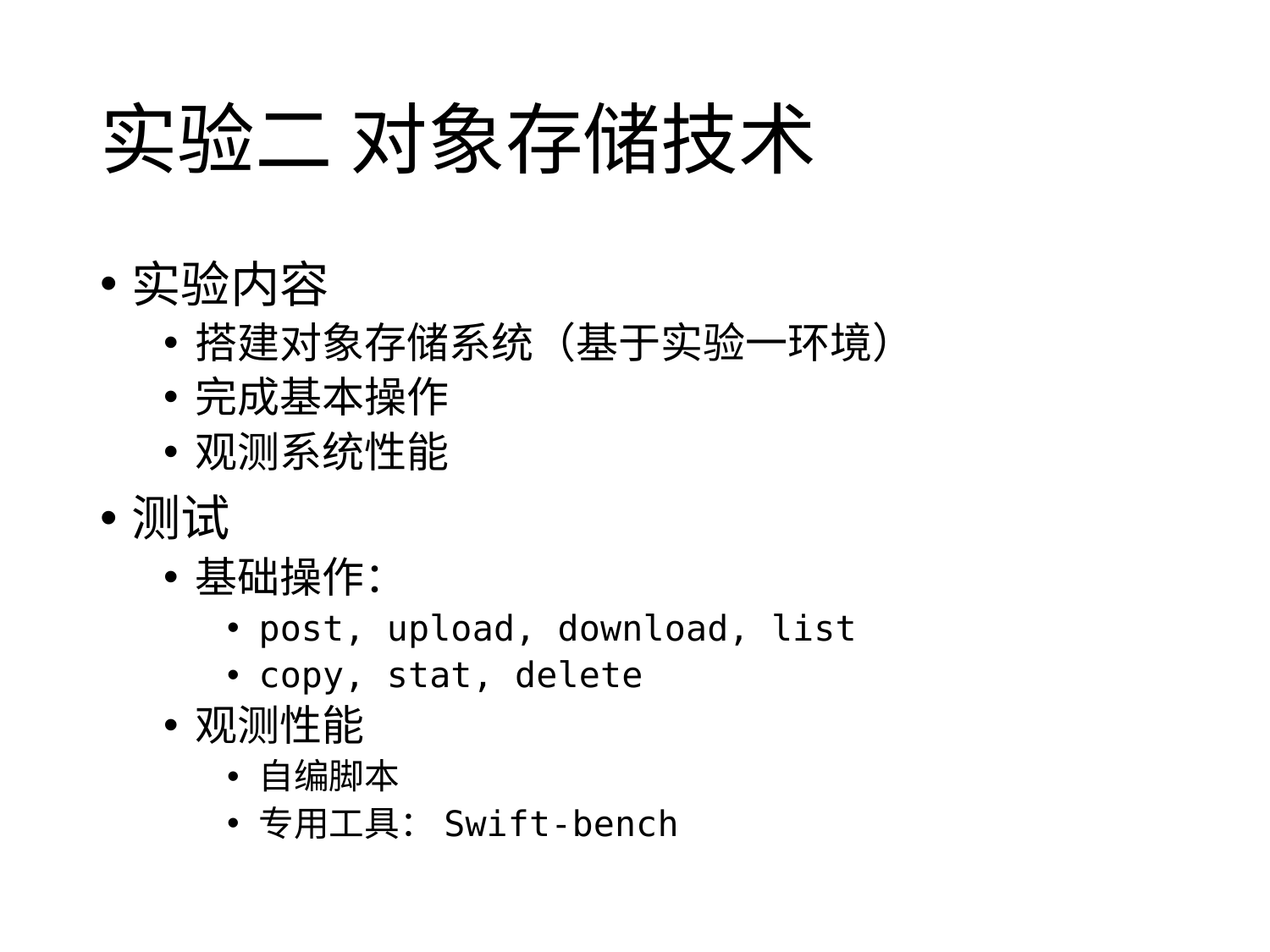

# 实验二 对象存储技术
实验内容
搭建对象存储系统（基于实验一环境）
完成基本操作
观测系统性能
测试
基础操作：
post, upload, download, list
copy, stat, delete
观测性能
自编脚本
专用工具：Swift-bench